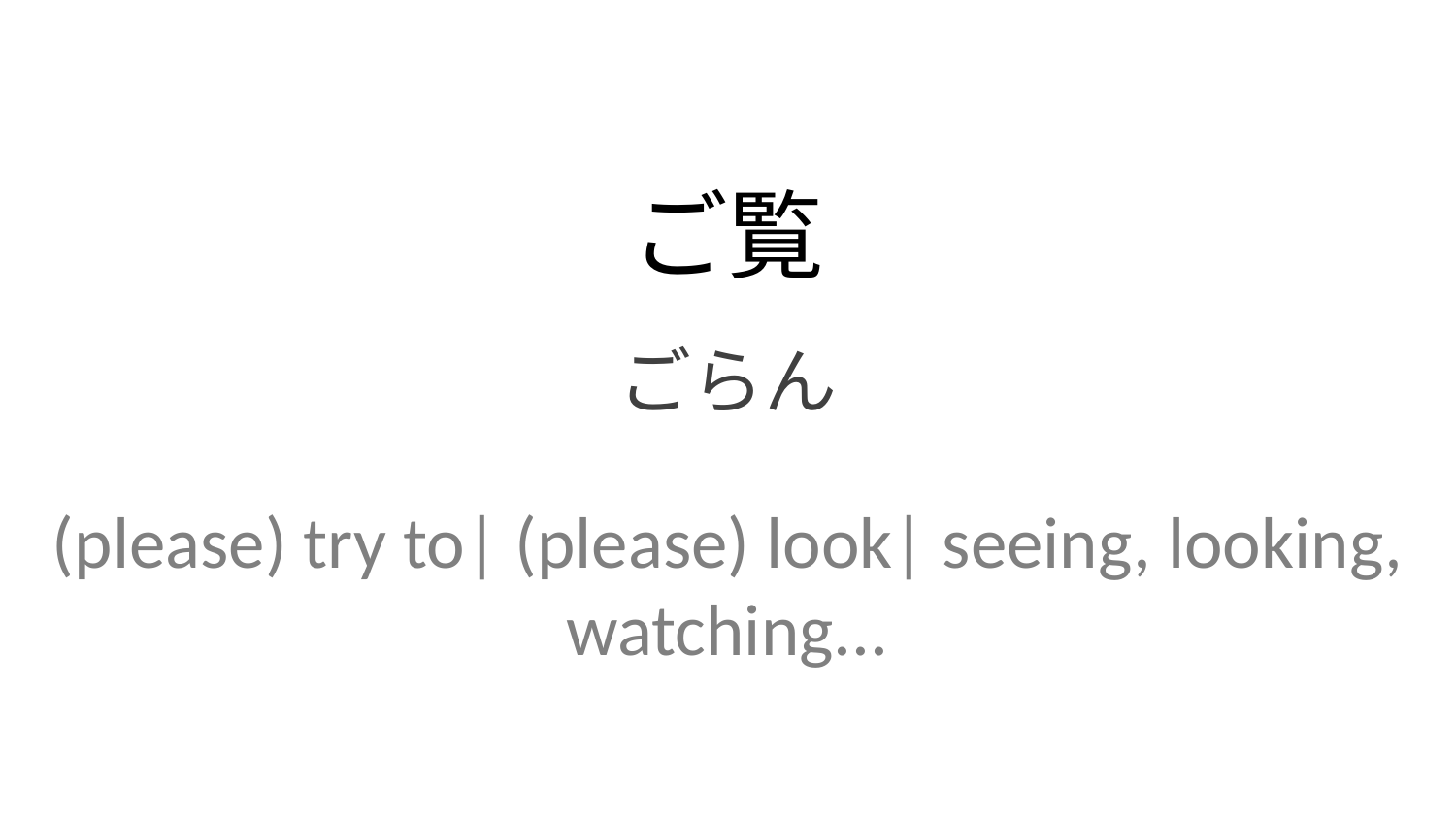

ご覧

ごらん
(please) try to| (please) look| seeing, looking, watching...